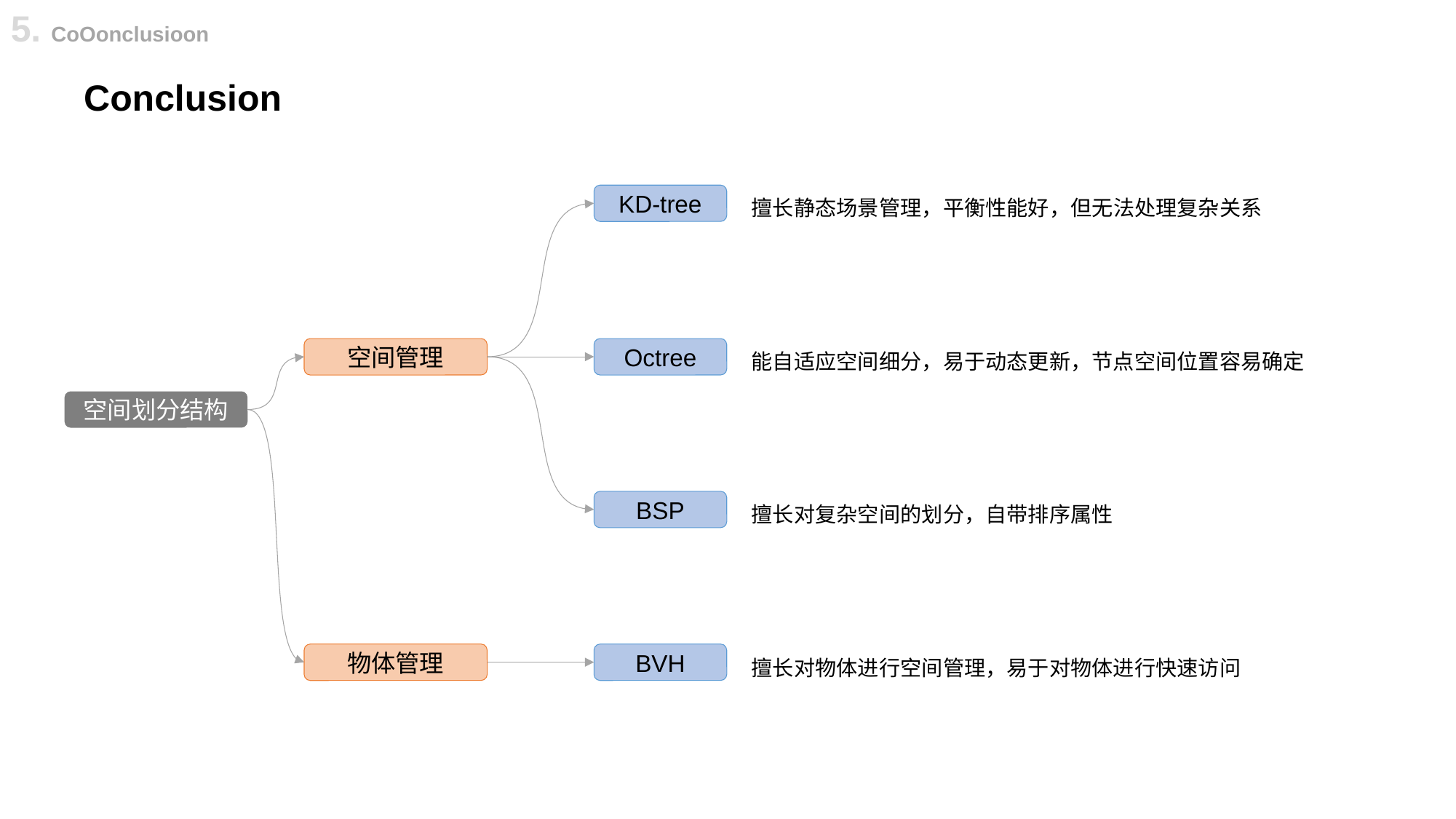

5. CoOonclusioon

Conclusion
擅长静态场景管理，平衡性能好，但无法处理复杂关系
KD-tree
能自适应空间细分，易于动态更新，节点空间位置容易确定
空间管理
Octree
空间划分结构
擅长对复杂空间的划分，自带排序属性
BSP
擅长对物体进行空间管理，易于对物体进行快速访问
物体管理
BVH